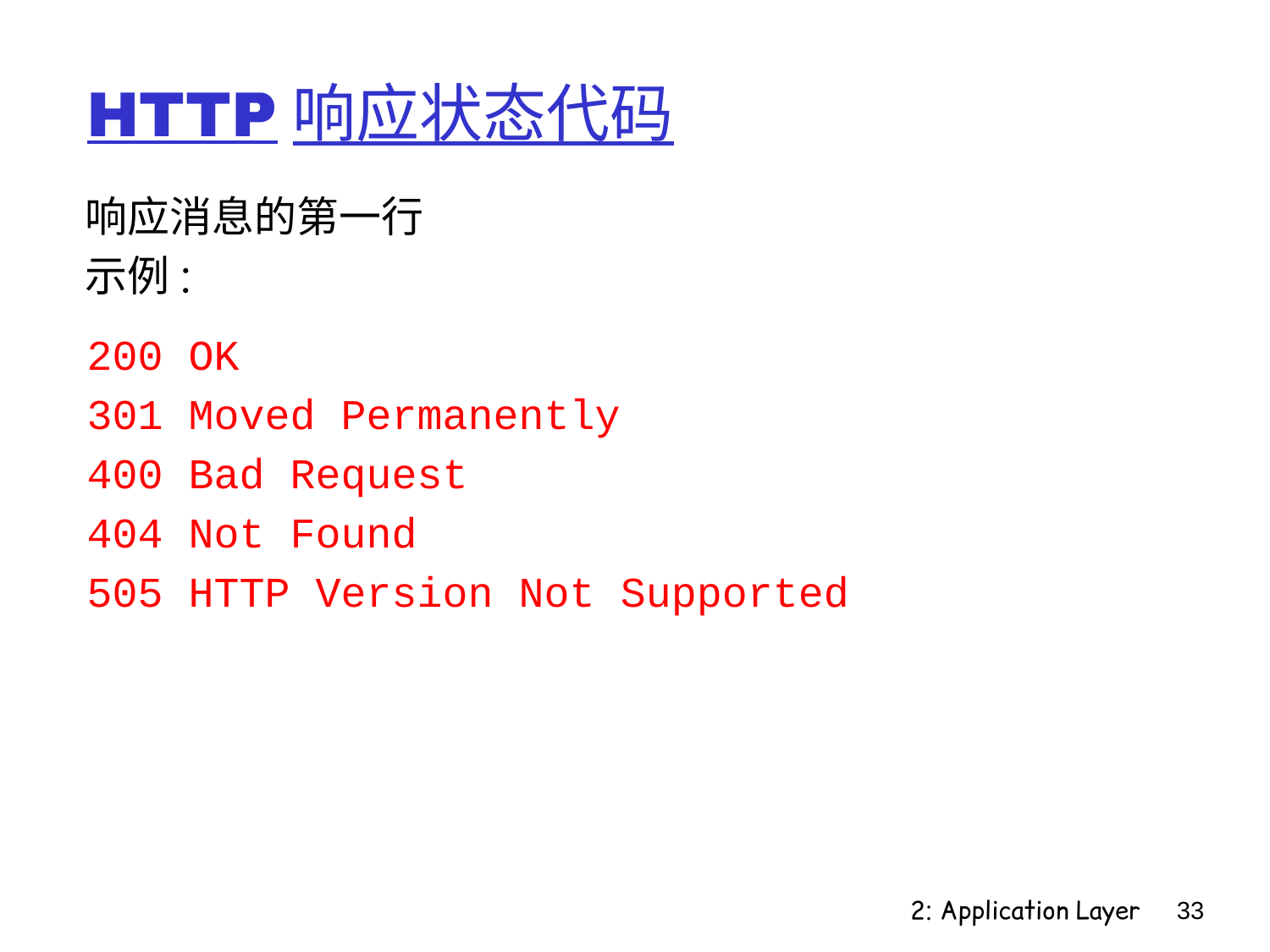

# HTTP响应状态代码
响应消息的第一行
示例:
200 OK
301 Moved Permanently
400 Bad Request
404 Not Found
505 HTTP Version Not Supported
2: Application Layer
33